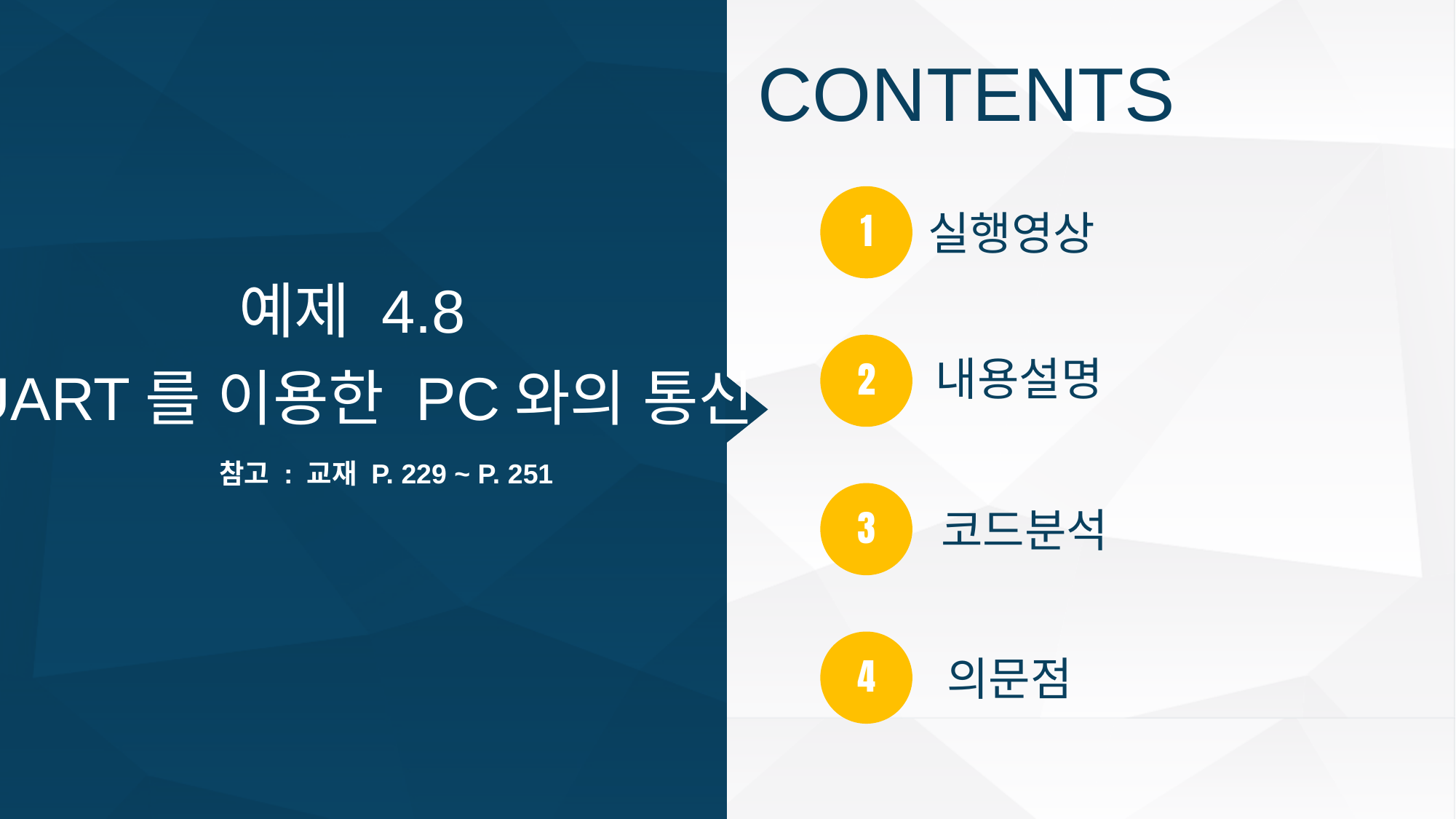

CONTENTS
1
실행영상
예제 4.8
UART를 이용한 PC와의 통신
2
내용설명

참고 : 교재 P. 229 ~ P. 251
3
코드분석
4
의문점